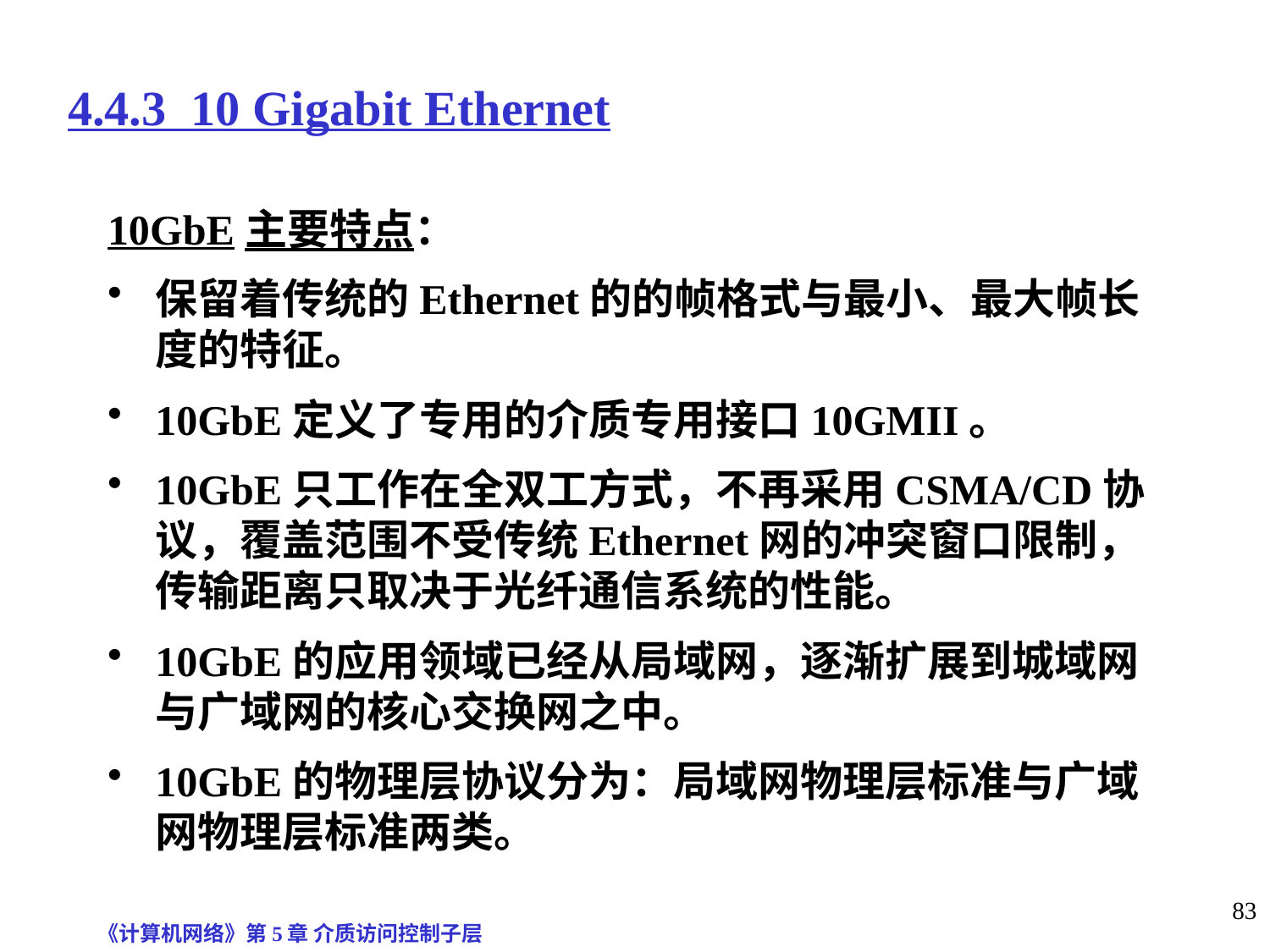

# 4.4.3  10 Gigabit Ethernet
10GbE主要特点：
保留着传统的Ethernet的的帧格式与最小、最大帧长度的特征。
10GbE定义了专用的介质专用接口10GMII。
10GbE只工作在全双工方式，不再采用CSMA/CD协议，覆盖范围不受传统Ethernet网的冲突窗口限制，传输距离只取决于光纤通信系统的性能。
10GbE的应用领域已经从局域网，逐渐扩展到城域网与广域网的核心交换网之中。
10GbE的物理层协议分为：局域网物理层标准与广域网物理层标准两类。

《计算机网络》第5章 介质访问控制子层
83